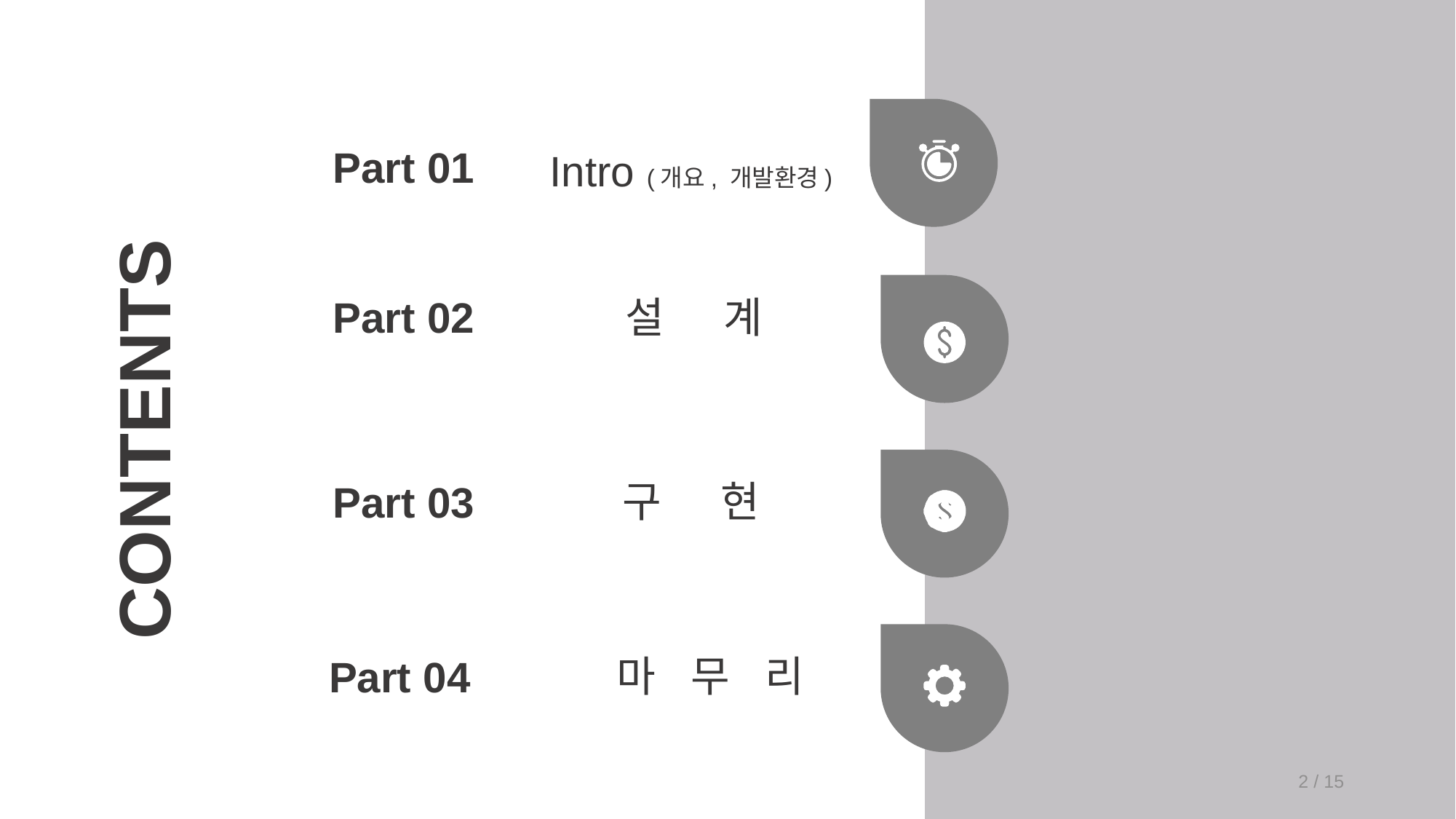

Part 01
Intro (개요, 개발환경)

Part 02
설     계

CONTENTS

구     현
Part 03

마   무   리
Part 04

2 / 15